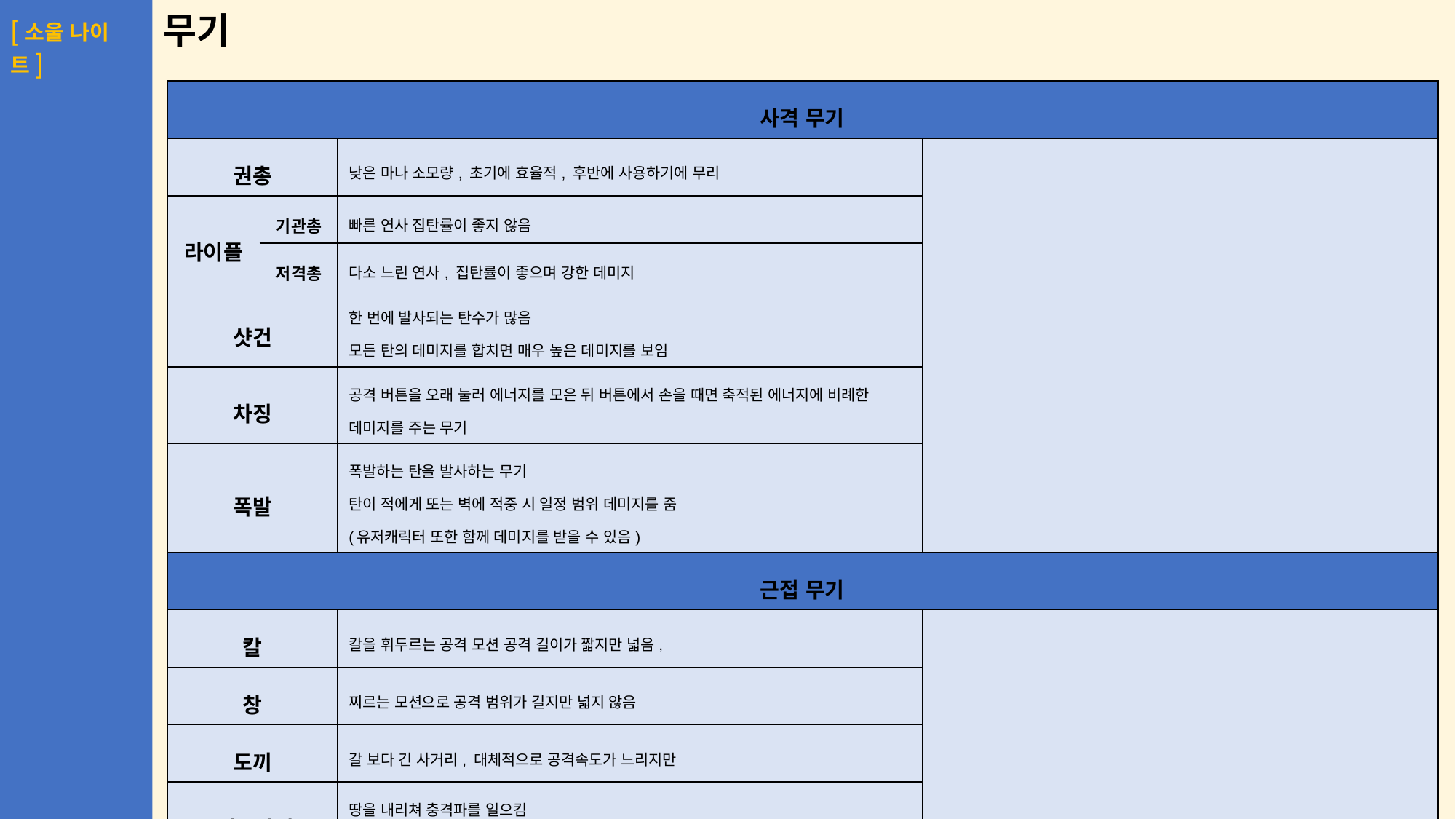

# 무기
| 사격 무기 |  |  |  |
| --- | --- | --- | --- |
| 권총 |  | 낮은 마나 소모량, 초기에 효율적, 후반에 사용하기에 무리 |  |
| 라이플 | 기관총 | 빠른 연사 집탄률이 좋지 않음 |  |
|  | 저격총 | 다소 느린 연사, 집탄률이 좋으며 강한 데미지 |  |
| 샷건 |  | 한 번에 발사되는 탄수가 많음 모든 탄의 데미지를 합치면 매우 높은 데미지를 보임 |  |
| 차징 |  | 공격 버튼을 오래 눌러 에너지를 모은 뒤 버튼에서 손을 때면 축적된 에너지에 비례한 데미지를 주는 무기 |  |
| 폭발 |  | 폭발하는 탄을 발사하는 무기 탄이 적에게 또는 벽에 적중 시 일정 범위 데미지를 줌 (유저캐릭터 또한 함께 데미지를 받을 수 있음) |  |
| 근접 무기 |  |  |  |
| 칼 |  | 칼을 휘두르는 공격 모션 공격 길이가 짧지만 넓음, |  |
| 창 |  | 찌르는 모션으로 공격 범위가 길지만 넓지 않음 |  |
| 도끼 |  | 갈 보다 긴 사거리, 대체적으로 공격속도가 느리지만 |  |
| 둔기(망치) |  | 땅을 내리쳐 충격파를 일으킴 ( 치명타 데미지를 줄 경우 몬스터를 일시적으로 행동 불능으로 만듬 ) |  |